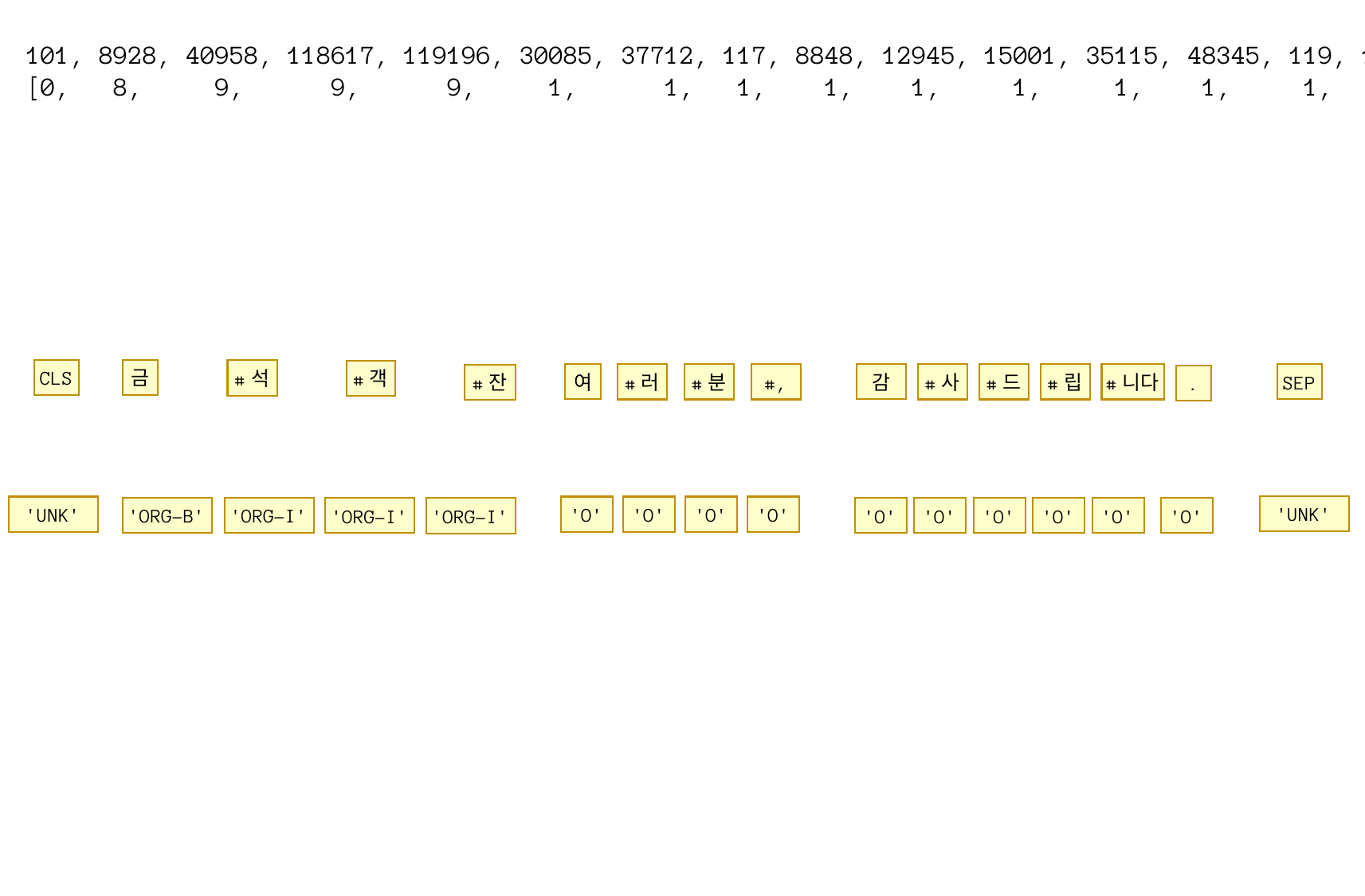

101, 8928, 40958, 118617, 119196, 30085, 37712, 117, 8848, 12945, 15001, 35115, 48345, 119, 102,
[0,   8,     9,      9,      9,     1,      1,   1,    1,    1,     1,     1,    1,     1,   0
CLS
금
#석
#객
여
감
SEP
#러
#분
#,
#사
#드
#립
#니다
#잔
.
'UNK'
'UNK'
'O'
'O'
'O'
'O'
'ORG-I'
'ORG-B'
'ORG-I'
'O'
'O'
'O'
'O'
'O'
'O'
'ORG-I'